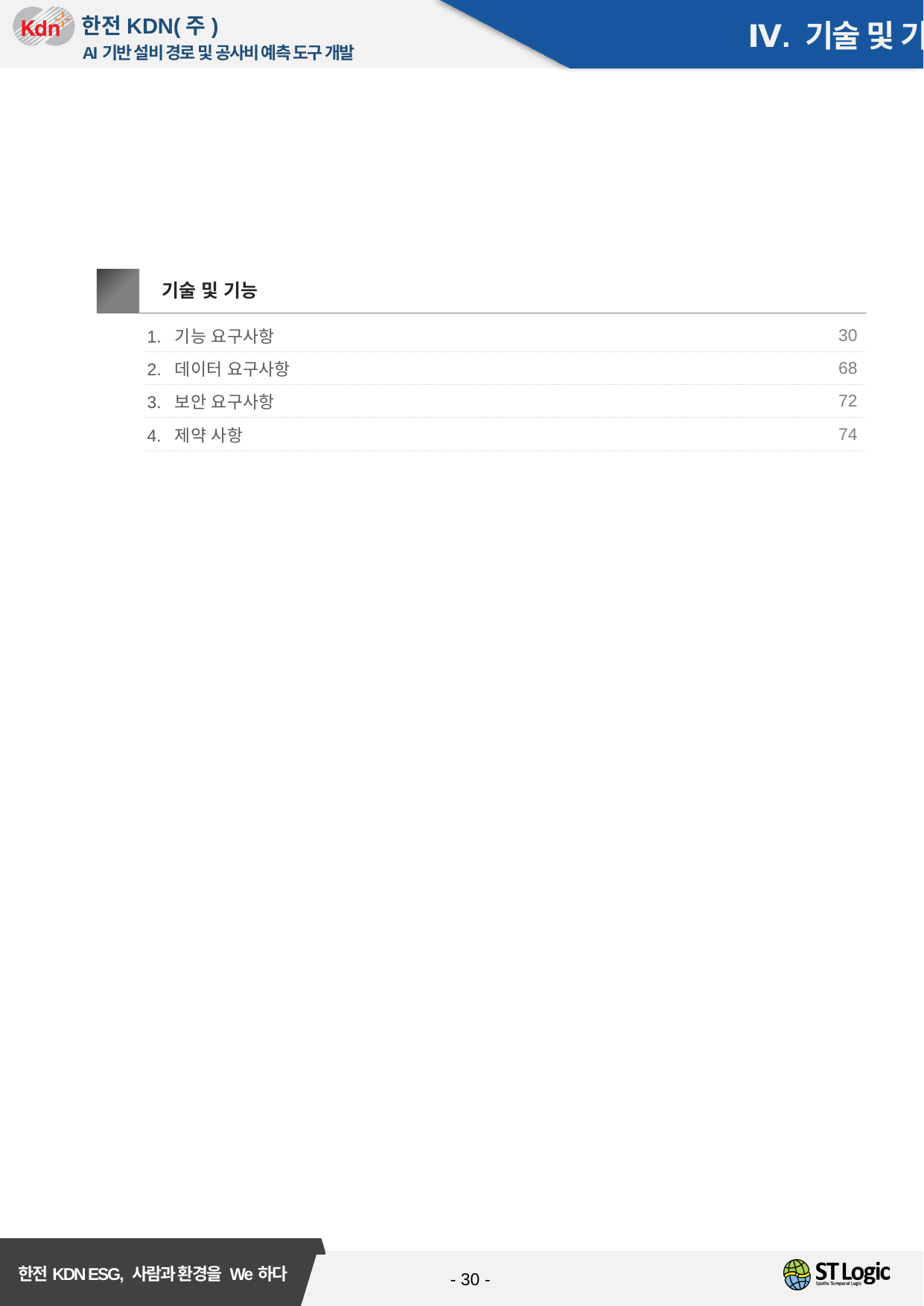

Ⅳ. 기술 및 기능
Ⅳ
기술 및 기능
| 1. 기능 요구사항 | 30 |
| --- | --- |
| 2. 데이터 요구사항 | 68 |
| 3. 보안 요구사항 | 72 |
| 4. 제약 사항 | 74 |